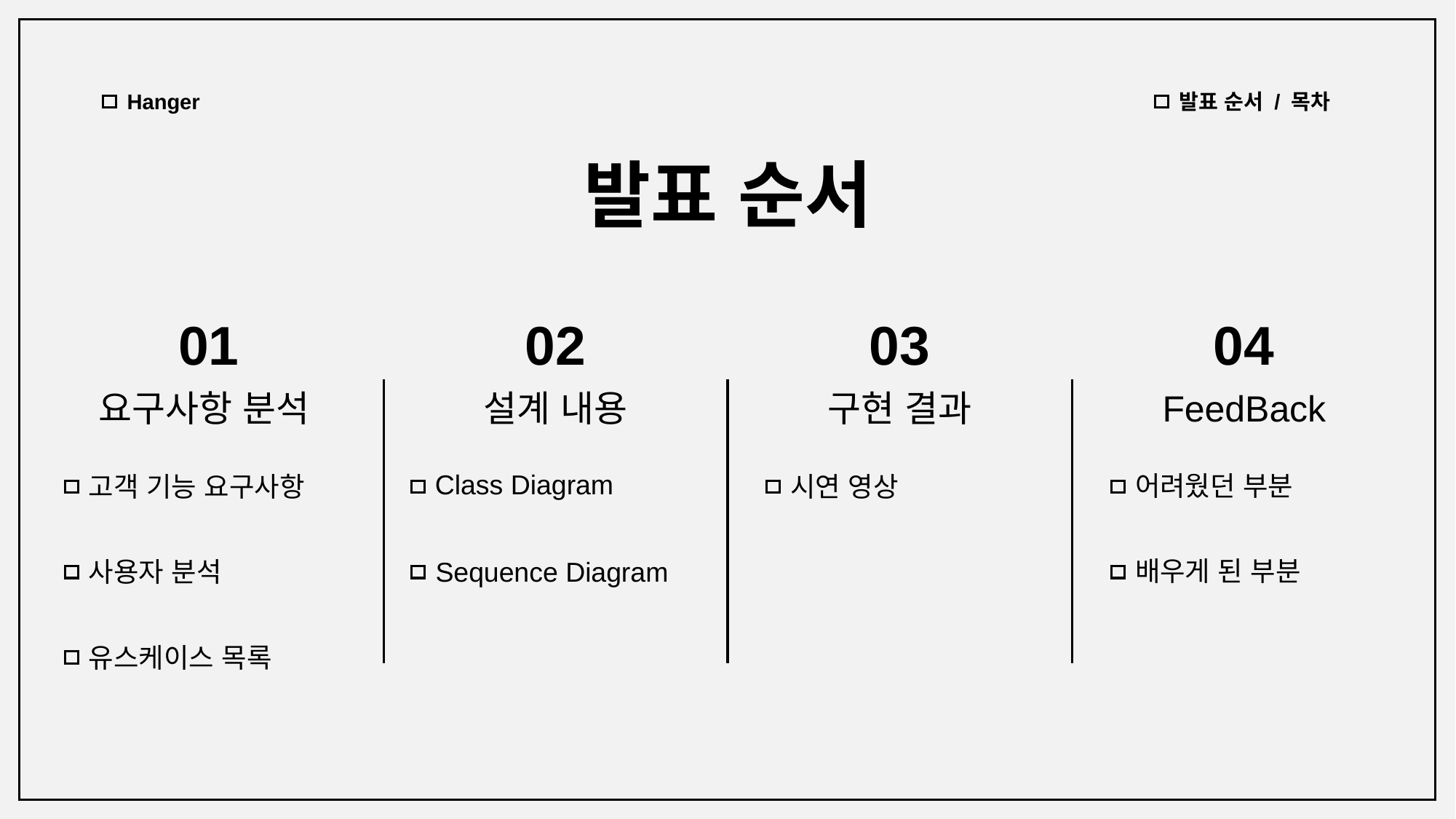

Hanger
발표 순서 / 목차

발표 순서
03
04
01
02
요구사항 분석
설계 내용
구현 결과
FeedBack
Class Diagram
어려웠던 부분
고객 기능 요구사항
시연 영상

배우게 된 부분
Sequence Diagram
사용자 분석

유스케이스 목록